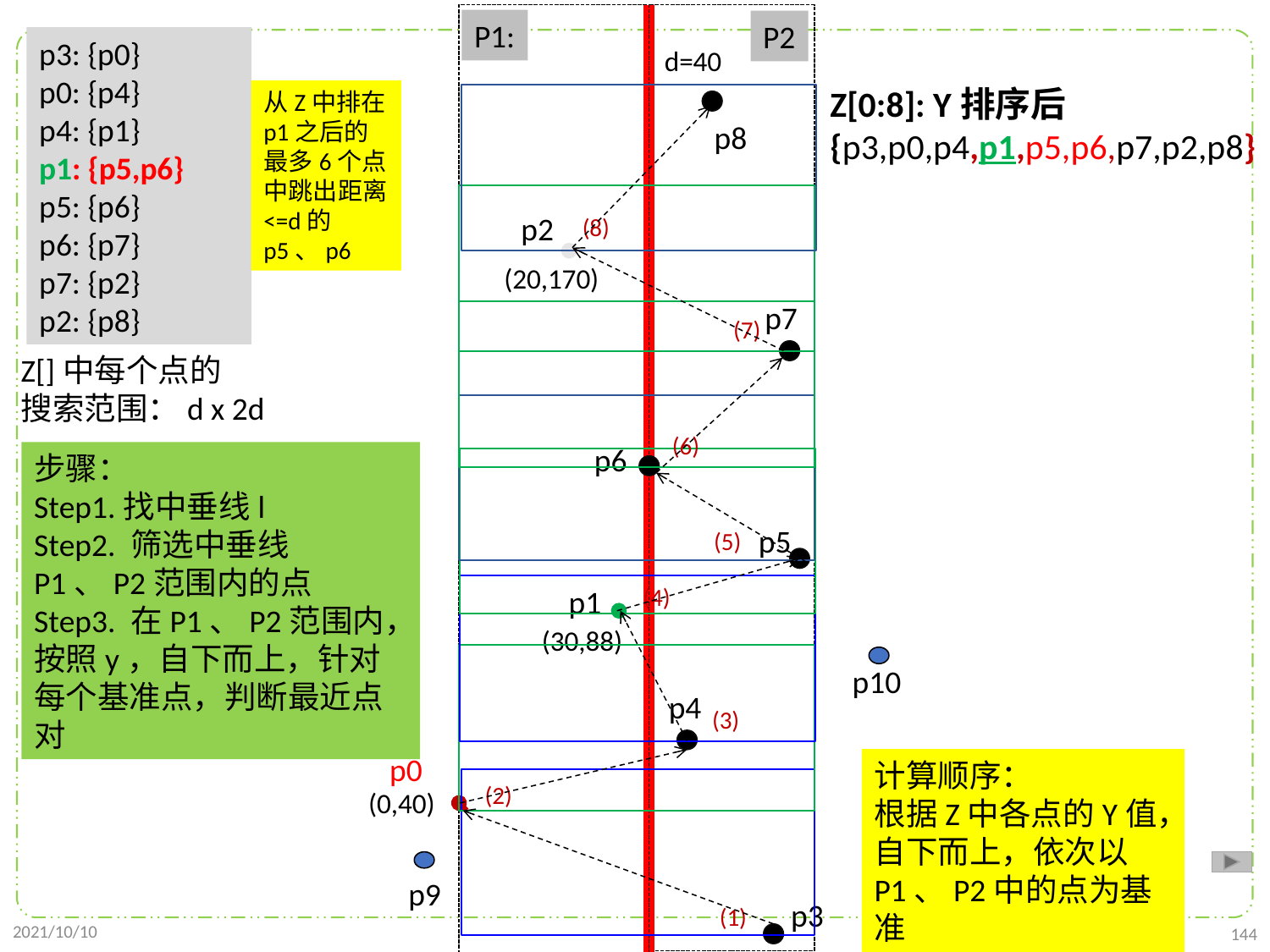

P1:
P2
p3: {p0}
p0: {p4}
p4: {p1}
p1: {p5,p6}
p5: {p6}
p6: {p7}
p7: {p2}
p2: {p8}
d=40
Z[0:8]: Y排序后
{p3,p0,p4,p1,p5,p6,p7,p2,p8}
从Z中排在p1之后的最多6个点中跳出距离<=d的p5、p6

p8
p2
(8)

(20,170)
p7

(7)

Z[]中每个点的
搜索范围：d x 2d

(6)
p6
步骤：
Step1.找中垂线l
Step2. 筛选中垂线P1、P2范围内的点
Step3. 在P1、P2范围内，按照y，自下而上，针对每个基准点，判断最近点对

p5
(5)

p1
(4)
(30,88)

p10

p4
(3)

p0
计算顺序：
根据Z中各点的Y值，自下而上，依次以P1、P2中的点为基准
(2)
(0,40)

p9
p3
(1)

2021/10/10
144